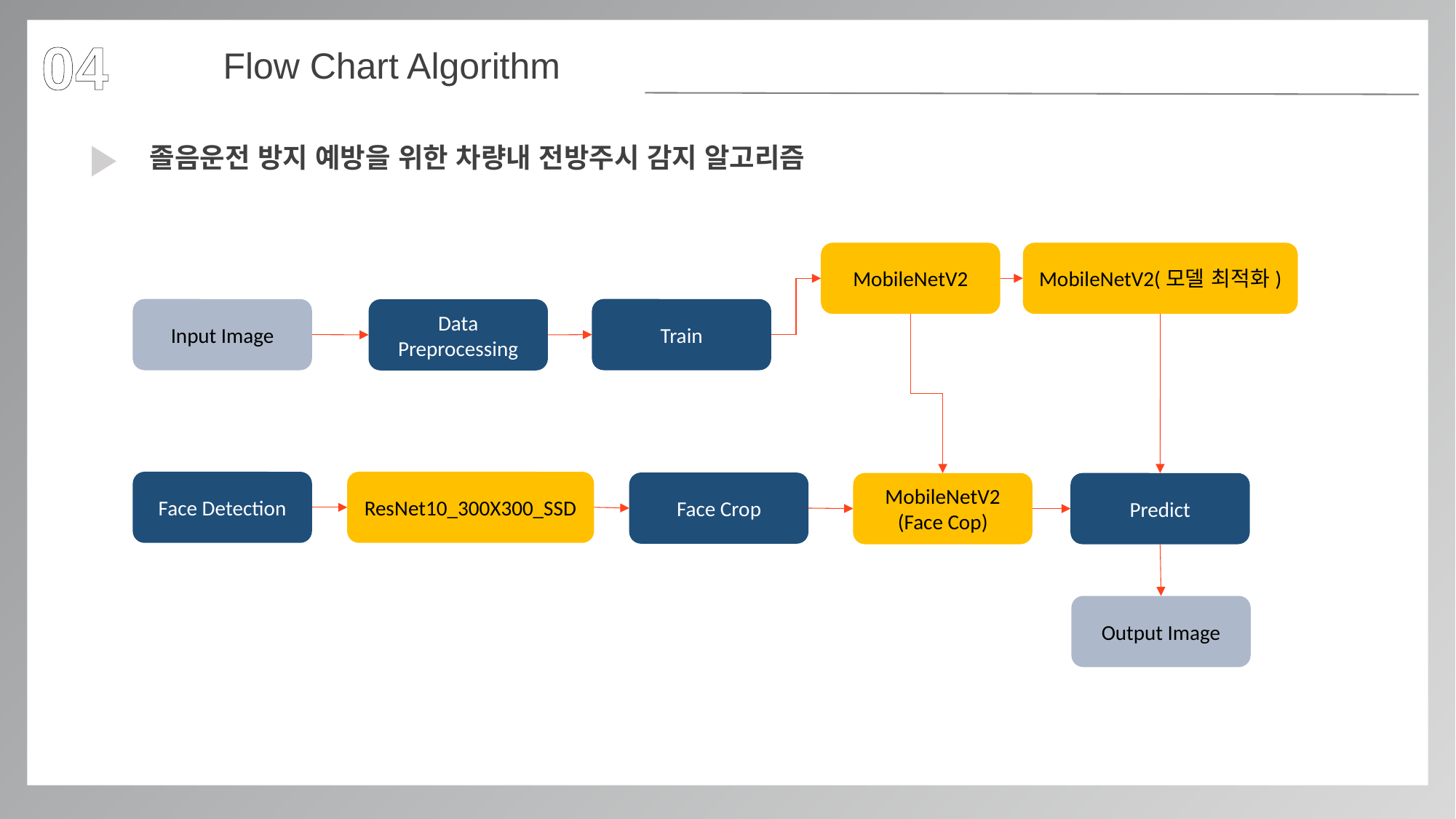

04
Flow Chart Algorithm
▶
졸음운전 방지 예방을 위한 차량내 전방주시 감지 알고리즘
MobileNetV2
MobileNetV2(모델 최적화)
Input Image
Train
Data Preprocessing
ResNet10_300X300_SSD
Face Detection
Face Crop
MobileNetV2
(Face Cop)
Predict
Output Image